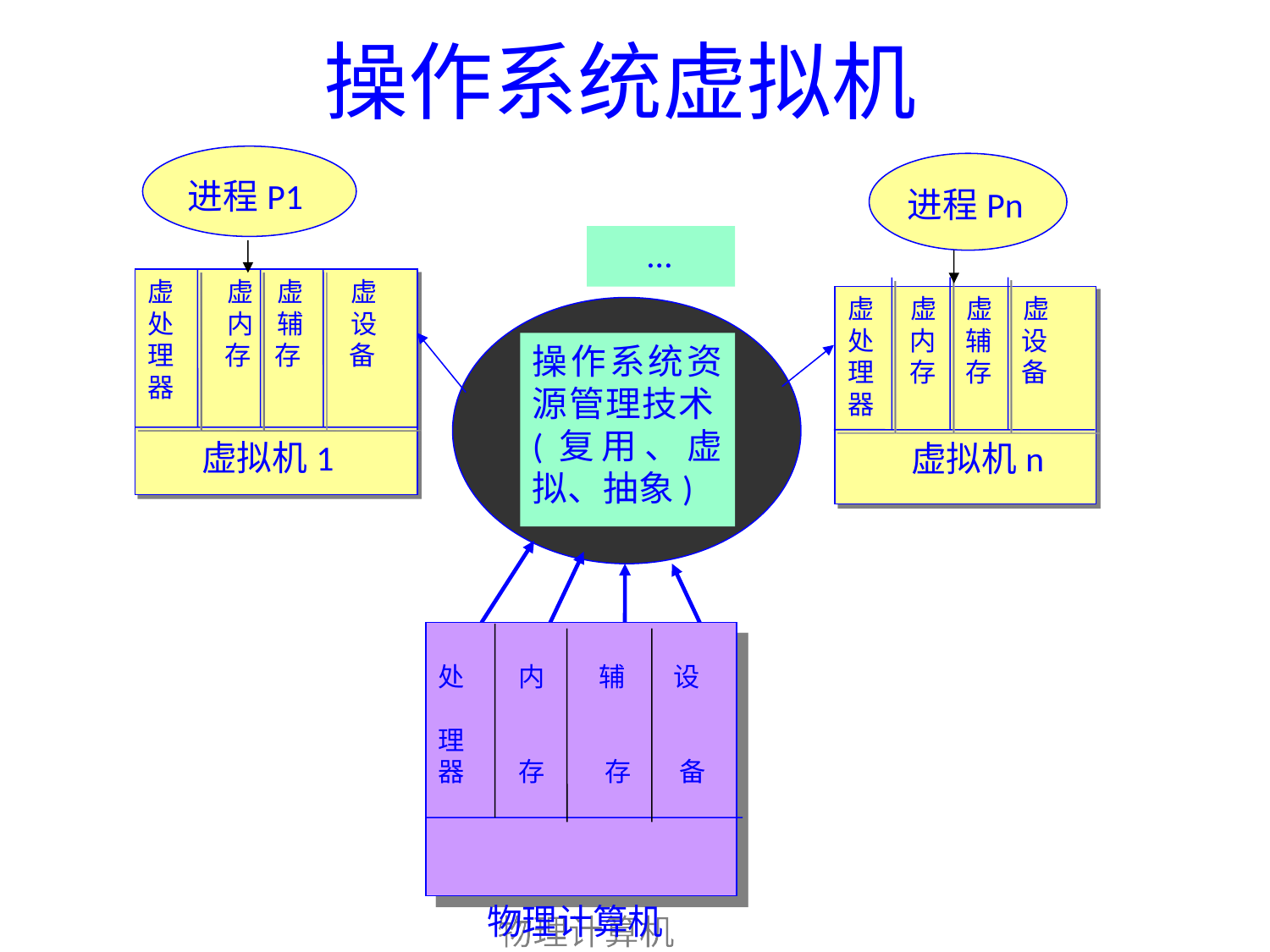

# 操作系统虚拟机

进程P1

虚         虚    虚              虚
处         内    辅        设
理           存    存        备
器

                虚拟机1

进程Pn

虚         虚     虚     虚
处      内     辅     设
理      存     存     备
器

                   虚拟机n

操作系统资源管理技术(复用、虚拟、抽象)

处         内         辅        设
理
器         存          存        备

           物理计算机

      …